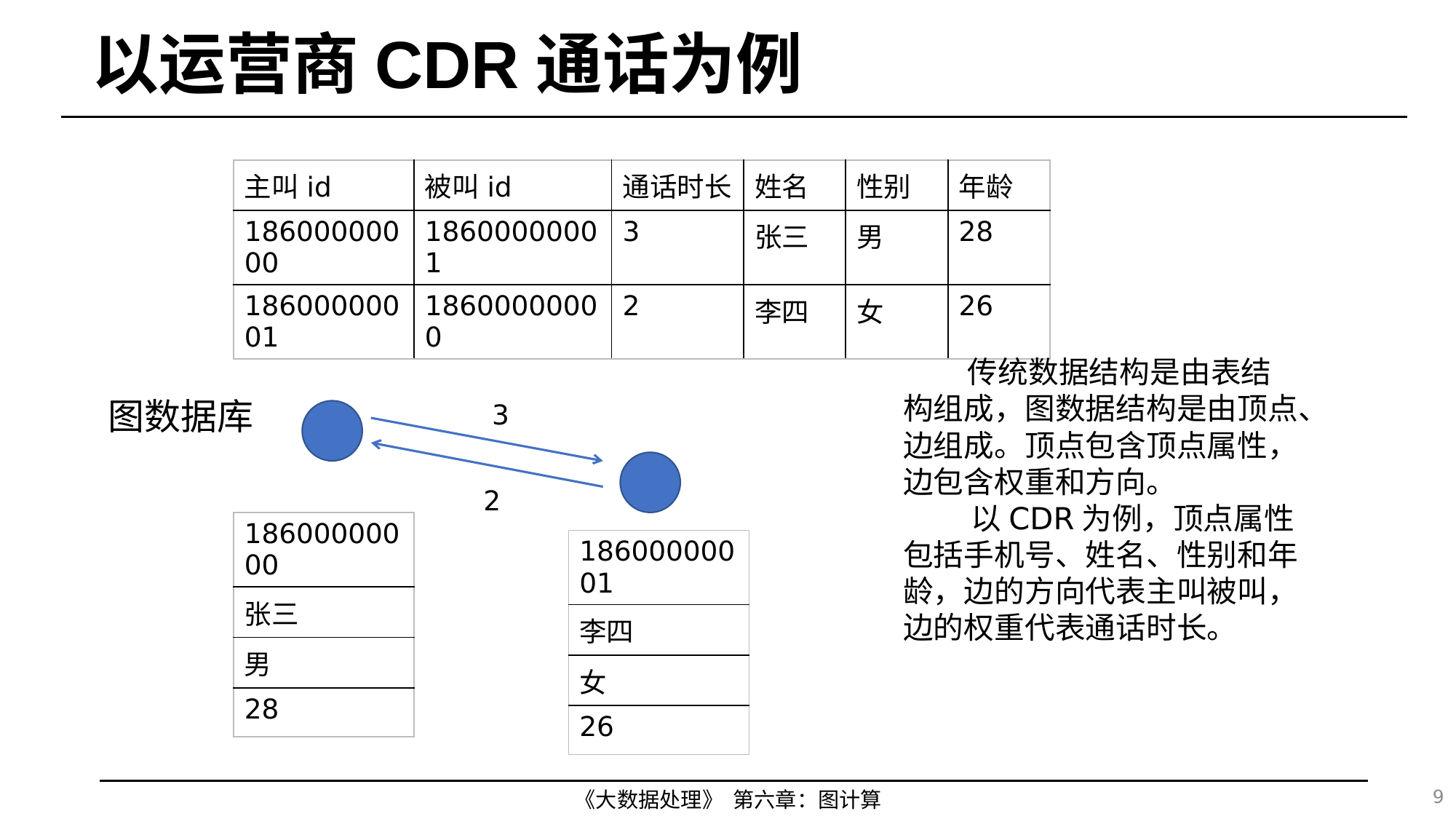

# 以运营商CDR通话为例
| 主叫id | 被叫id | 通话时长 | 姓名 | 性别 | 年龄 |
| --- | --- | --- | --- | --- | --- |
| 18600000000 | 18600000001 | 3 | 张三 | 男 | 28 |
| 18600000001 | 18600000000 | 2 | 李四 | 女 | 26 |
         传统数据结构是由表结构组成，图数据结构是由顶点、边组成。顶点包含顶点属性，边包含权重和方向。
         以CDR为例，顶点属性包括手机号、姓名、性别和年龄，边的方向代表主叫被叫，边的权重代表通话时长。
图数据库
3

2
| 18600000000 |
| --- |
| 张三 |
| 男 |
| 28 |
| 18600000001 |
| --- |
| 李四 |
| 女 |
| 26 |
9